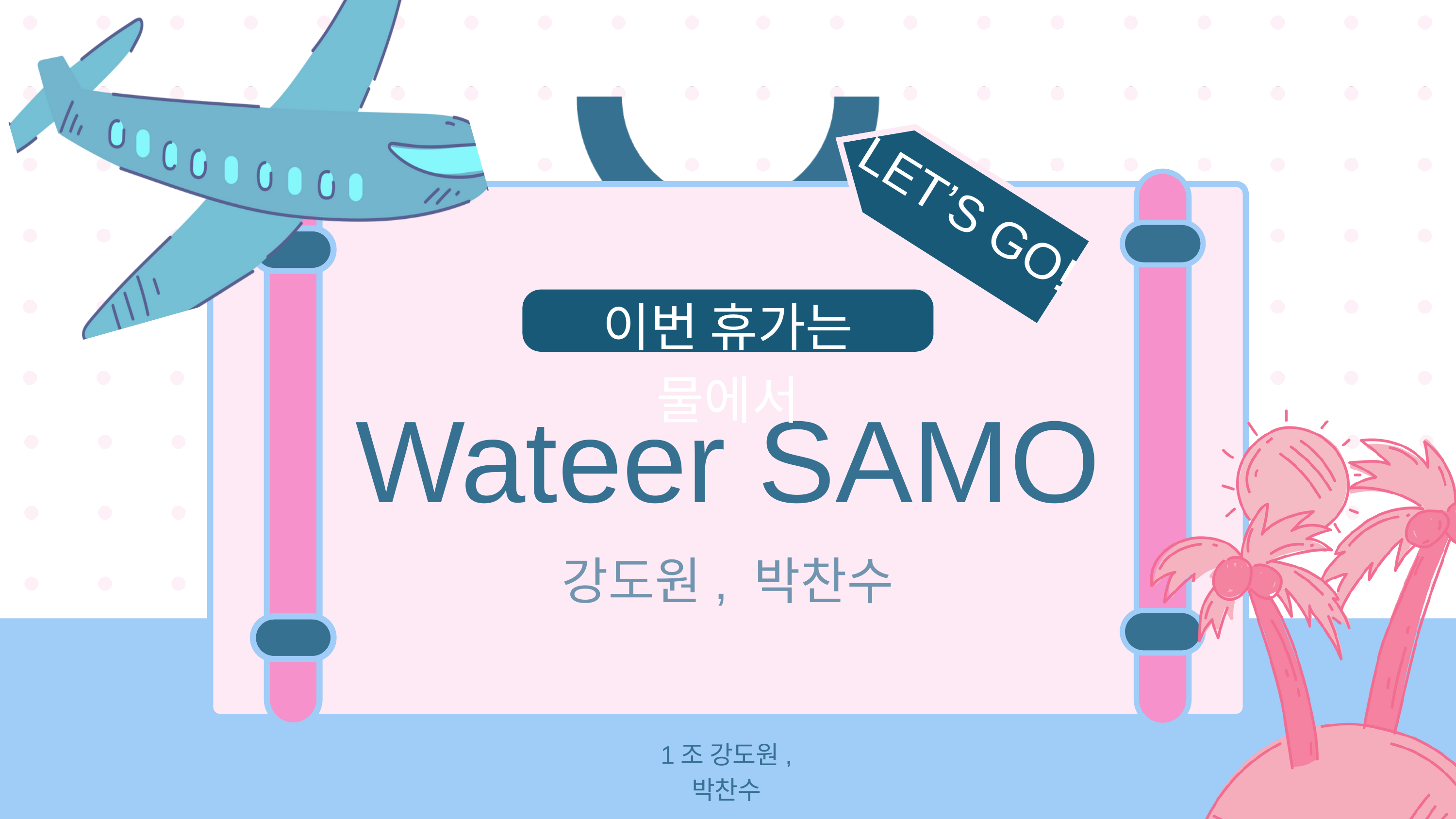

LET’S GO!

이번 휴가는 물에서

Wateer SAMO

강도원, 박찬수

1조 강도원, 박찬수